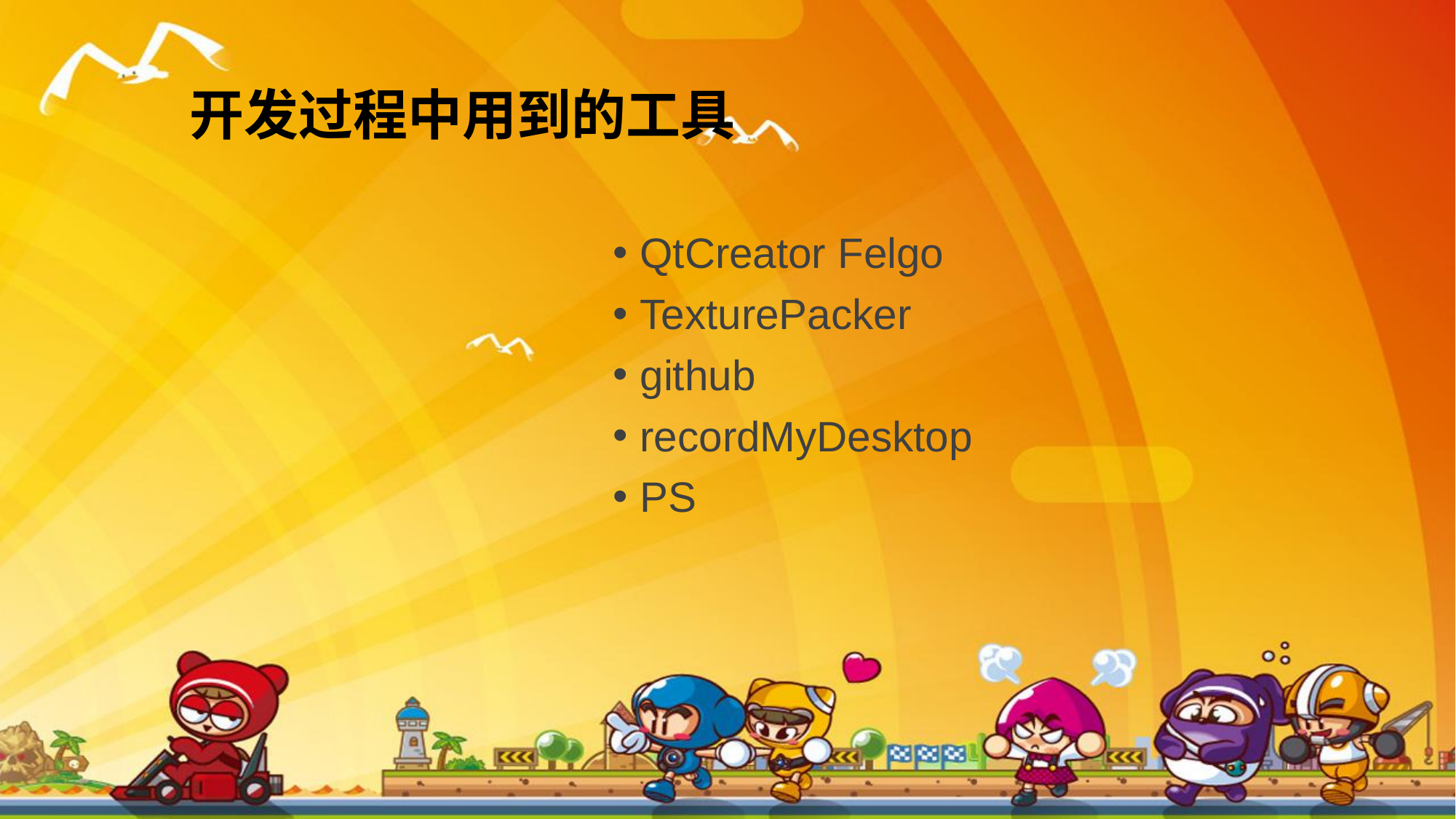

# 开发过程中用到的工具
QtCreator Felgo
TexturePacker
github
recordMyDesktop
PS